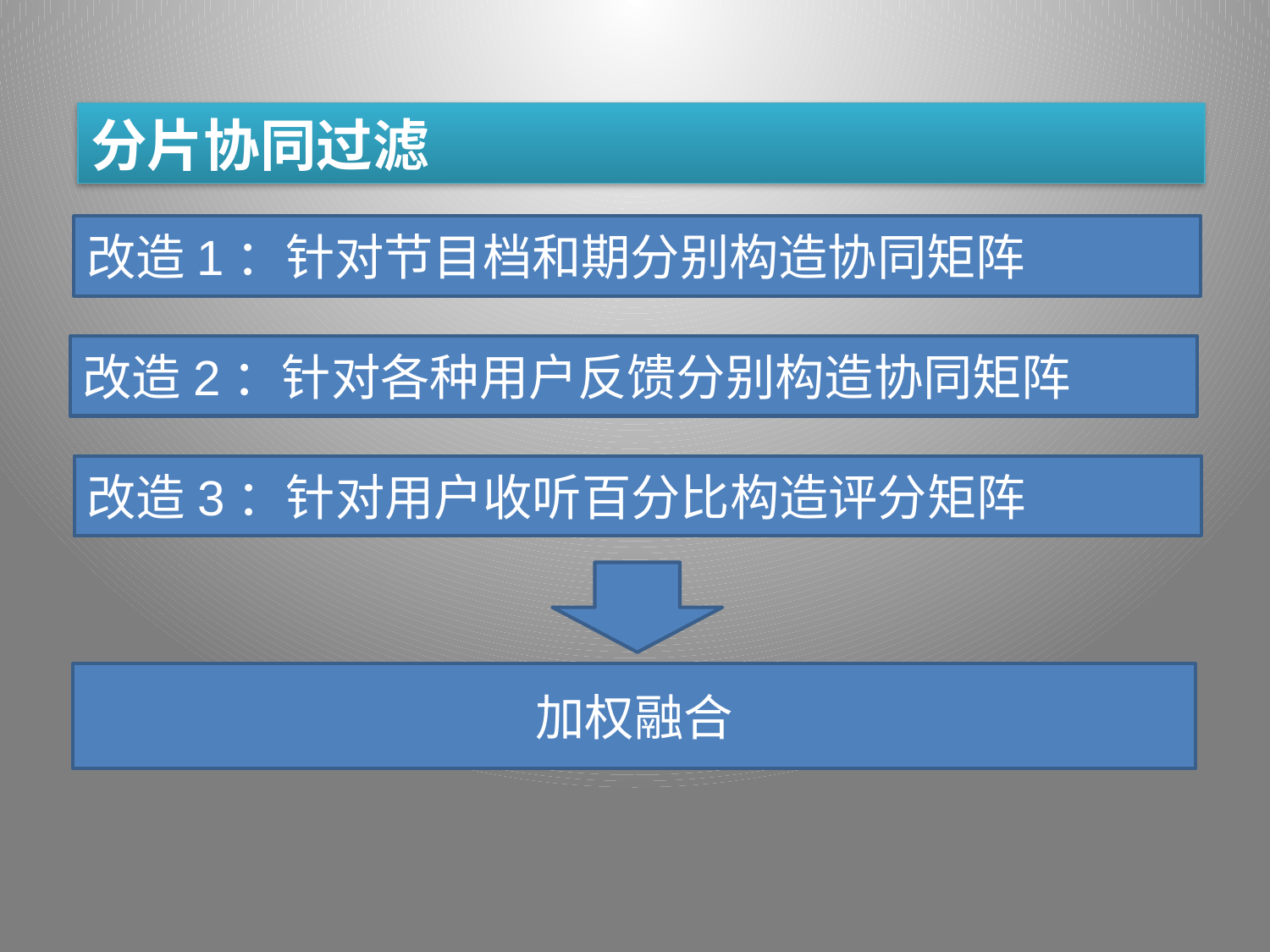

分片协同过滤
改造1：针对节目档和期分别构造协同矩阵
改造2：针对各种用户反馈分别构造协同矩阵
改造3：针对用户收听百分比构造评分矩阵

加权融合